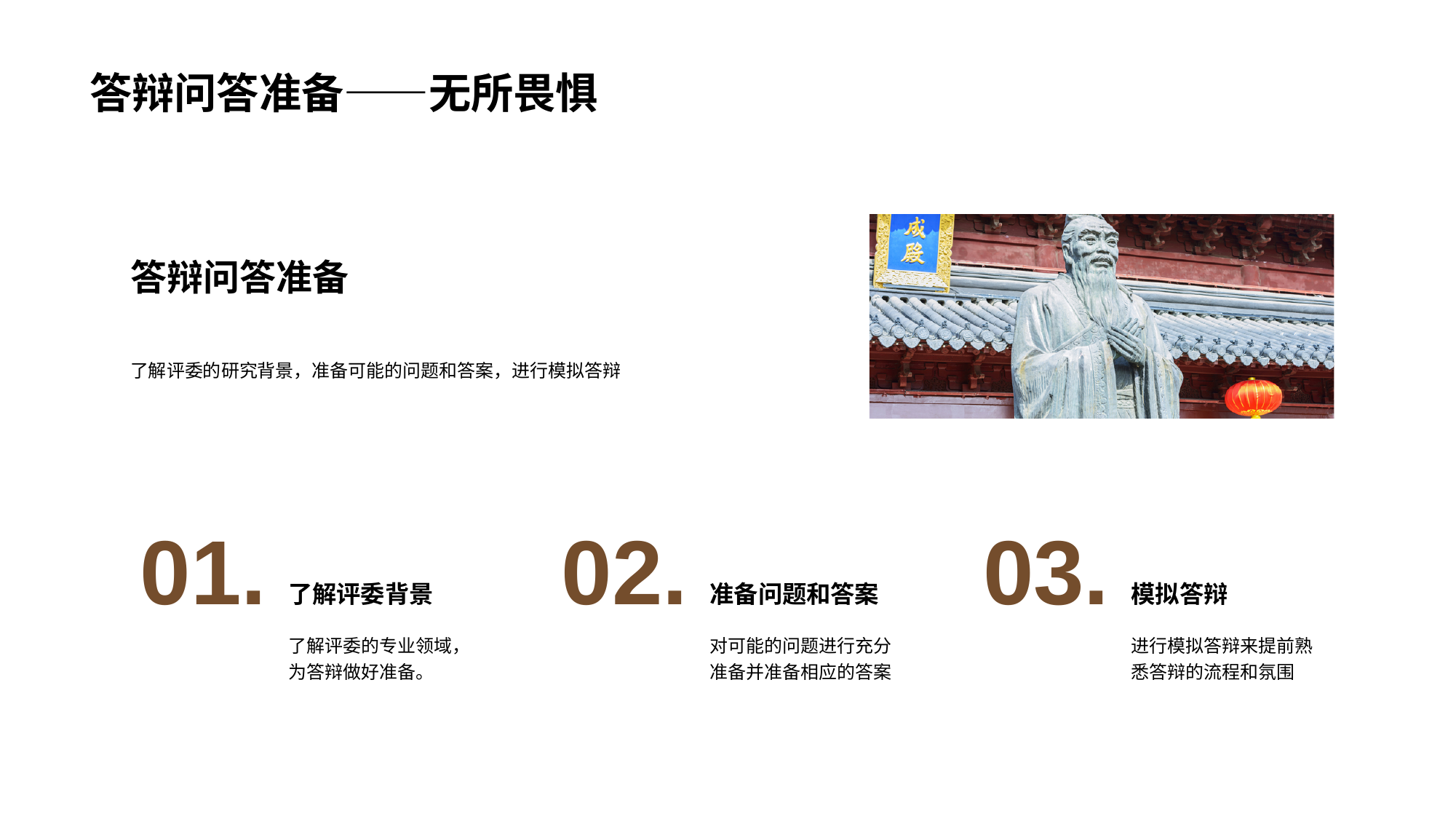

# 答辩问答准备——无所畏惧

答辩问答准备
了解评委的研究背景，准备可能的问题和答案，进行模拟答辩
01.
了解评委背景
了解评委的专业领域，为答辩做好准备。
02.
准备问题和答案
对可能的问题进行充分准备并准备相应的答案
03.
模拟答辩
进行模拟答辩来提前熟悉答辩的流程和氛围